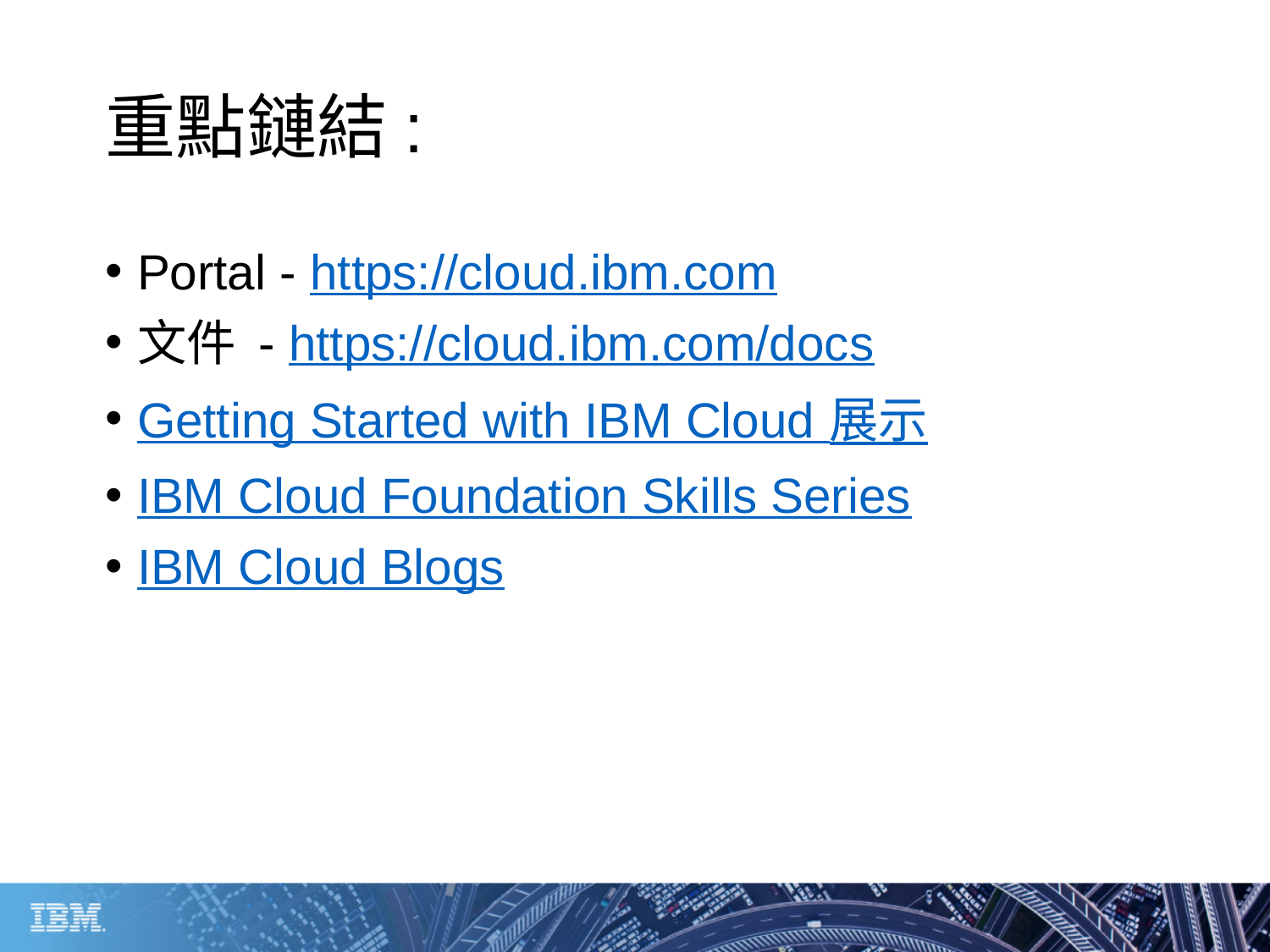

# 重點鏈結:
Portal - https://cloud.ibm.com
文件 - https://cloud.ibm.com/docs
Getting Started with IBM Cloud 展示
IBM Cloud Foundation Skills Series
IBM Cloud Blogs